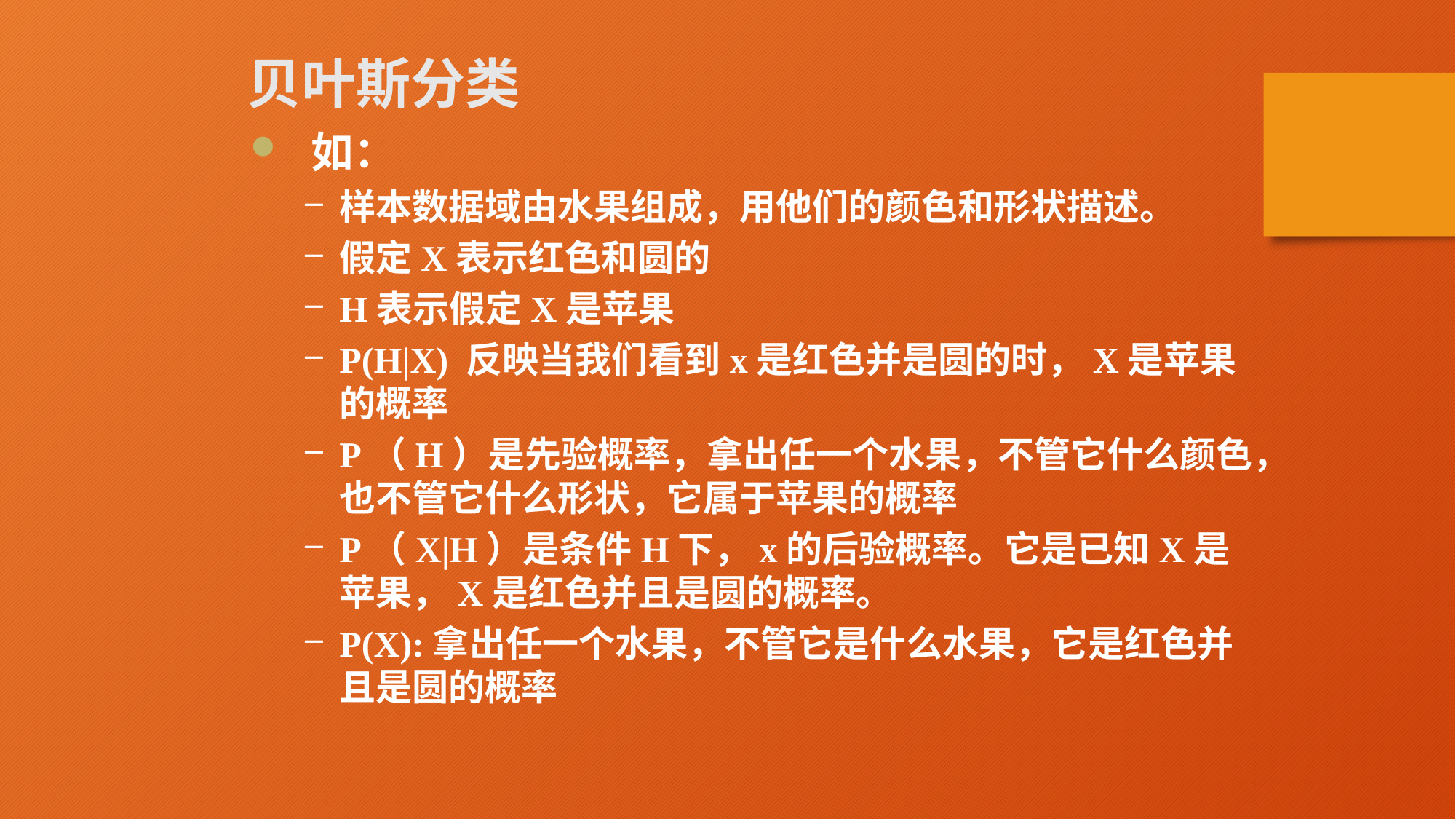

贝叶斯分类
 如：
样本数据域由水果组成，用他们的颜色和形状描述。
假定X表示红色和圆的
H表示假定X是苹果
P(H|X) 反映当我们看到x是红色并是圆的时，X是苹果的概率
P（H）是先验概率，拿出任一个水果，不管它什么颜色，也不管它什么形状，它属于苹果的概率
P（X|H）是条件H下，x的后验概率。它是已知X是苹果，X是红色并且是圆的概率。
P(X):拿出任一个水果，不管它是什么水果，它是红色并且是圆的概率